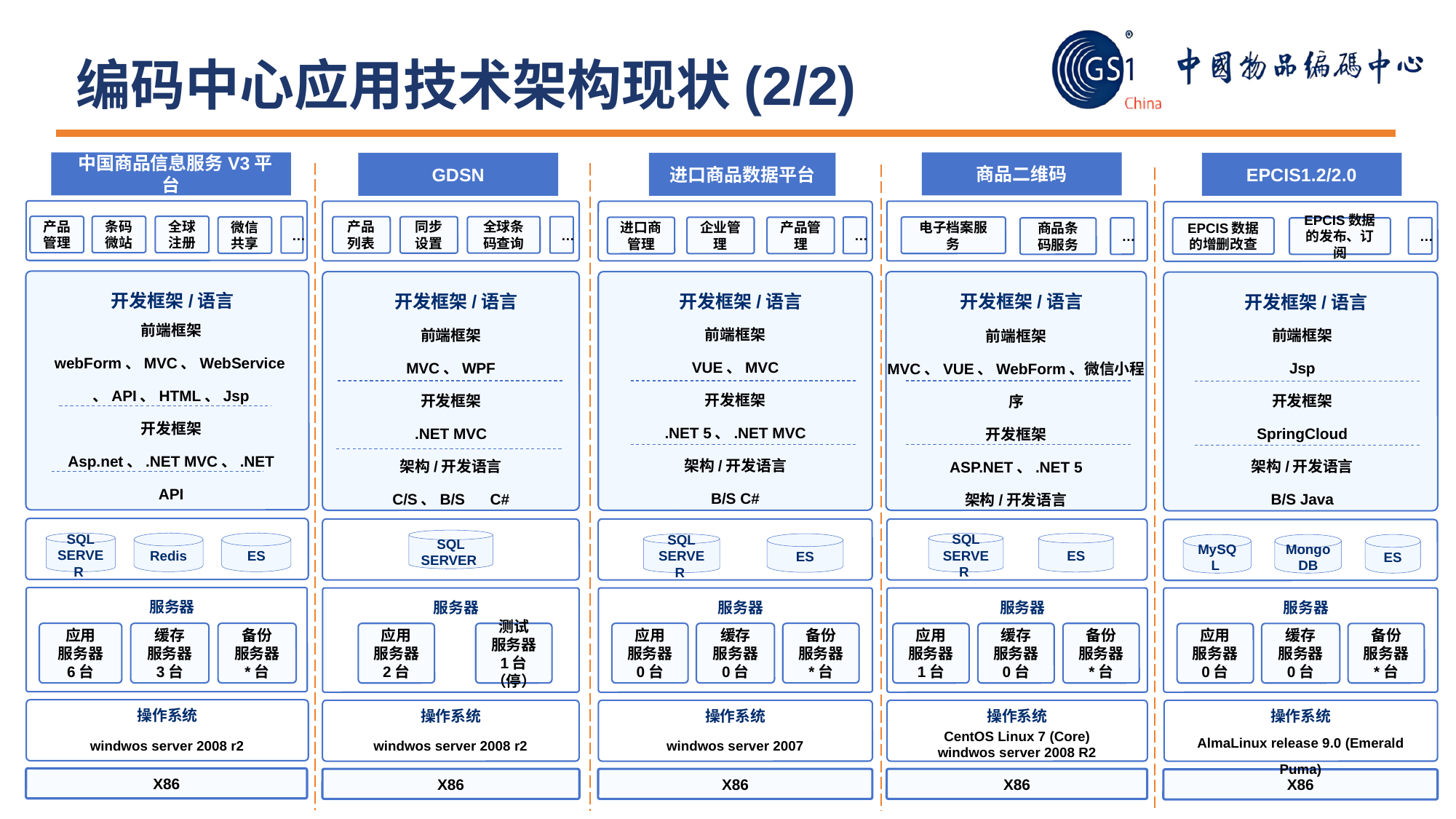

编码中心应用技术架构现状(2/2)
 中国商品信息服务V3平台
商品二维码
GDSN
EPCIS1.2/2.0
进口商品数据平台

条码
微站
产品
管理
全球
注册
…
微信共享
开发框架/语言
前端框架
webForm、MVC、WebService、API、HTML、Jsp
开发框架
Asp.net、.NET MVC、.NET API
架构/开发语言  B/S C#

SQL
SERVER
Redis
ES
服务器
操作系统
windwos server 2008 r2
X86

产品列表
同步设置
全球条码查询
…
电子档案服务
企业管理
产品管理
…
进口商管理
…
EPCIS数据的增删改查
商品条码服务
EPCIS数据的发布、订阅
…
开发框架/语言
前端框架
MVC、WPF
开发框架
.NET MVC
架构/开发语言
C/S、B/S      C#
开发框架/语言
前端框架
VUE、MVC
开发框架
.NET 5、.NET MVC
架构/开发语言
B/S C#
开发框架/语言
前端框架
MVC、VUE、WebForm、微信小程序
开发框架
ASP.NET、.NET 5
架构/开发语言
B/S C#
开发框架/语言
前端框架
Jsp
开发框架
SpringCloud
架构/开发语言
B/S Java

SQL
SERVER
SQL
SERVER
ES
ES
SQL
SERVER
MySQL
MongoDB
ES
服务器
服务器
服务器
服务器
缓存
服务器
3台
备份
服务器
*台
应用
服务器
2台
测试
服务器
1台（停）
应用
服务器
1台
缓存
服务器
0台
备份
服务器
*台
应用
服务器
6台
应用
服务器
0台
缓存
服务器
0台
备份
服务器
*台
应用
服务器
0台
缓存
服务器
0台
备份
服务器
*台
操作系统
windwos server 2008 r2
操作系统
windwos server 2007
操作系统
CentOS Linux 7 (Core)
windwos server 2008 R2
操作系统
AlmaLinux release 9.0 (Emerald Puma)
X86
X86
X86
X86